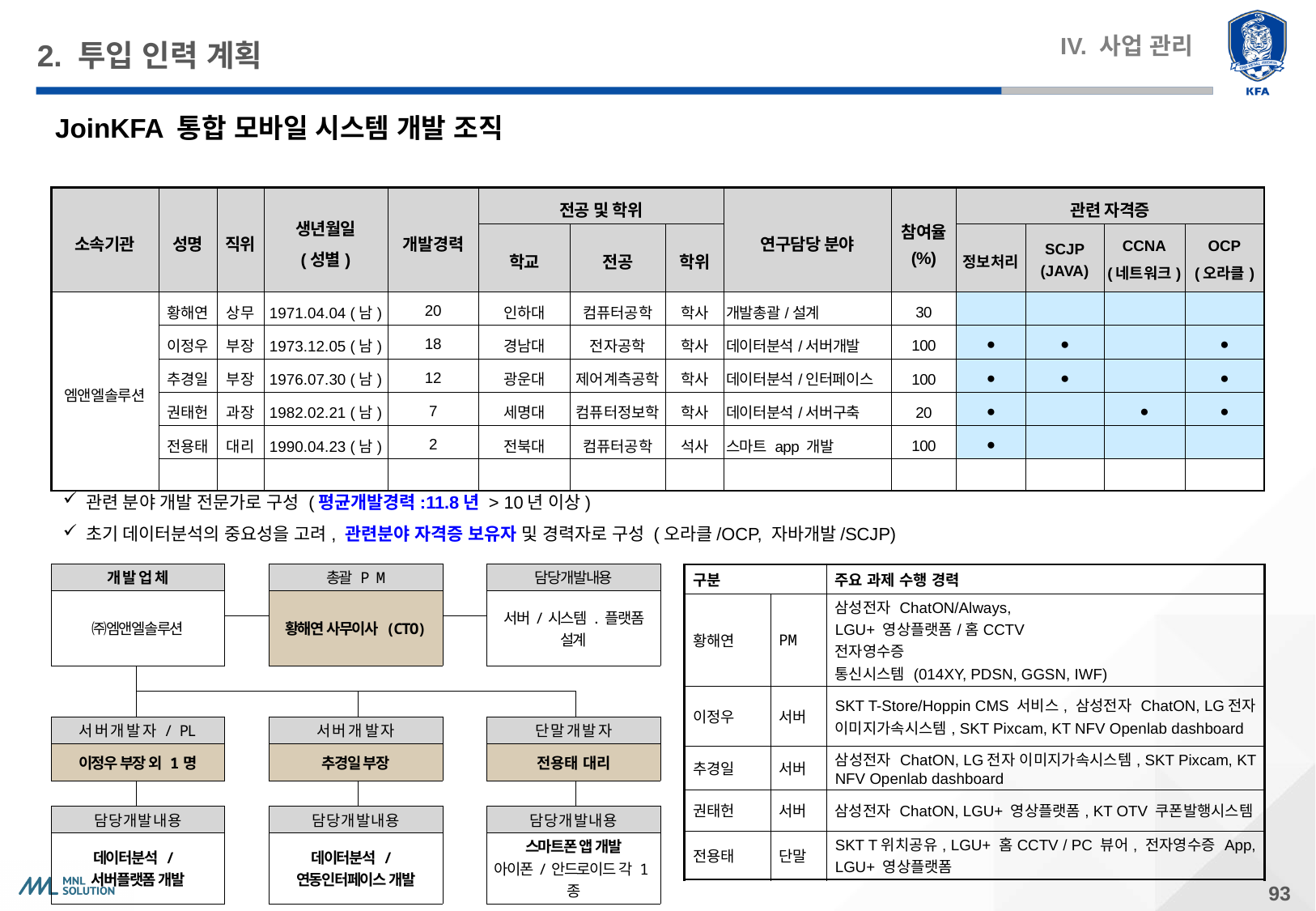

# 2. 투입 인력 계획
IV. 사업 관리
JoinKFA 통합 모바일 시스템 개발 조직
| 소속기관 | 성명 | 직위 | 생년월일 (성별) | 개발경력 | 전공 및 학위 |  |  | 연구담당 분야 | 참여율 (%) | 관련 자격증 |  |  |  |
| --- | --- | --- | --- | --- | --- | --- | --- | --- | --- | --- | --- | --- | --- |
|  |  |  |  |  | 학교 | 전공 | 학위 |  |  | 정보처리 | SCJP (JAVA) | CCNA (네트워크) | OCP (오라클) |
| 엠앤엘솔루션 | 황해연 | 상무 | 1971.04.04 (남) | 20 | 인하대 | 컴퓨터공학 | 학사 | 개발총괄/설계 | 30 |  |  |  |  |
|  | 이정우 | 부장 | 1973.12.05 (남) | 18 | 경남대 | 전자공학 | 학사 | 데이터분석/서버개발 | 100 | ● | ● |  | ● |
|  | 추경일 | 부장 | 1976.07.30 (남) | 12 | 광운대 | 제어계측공학 | 학사 | 데이터분석/인터페이스 | 100 | ● | ● |  | ● |
|  | 권태헌 | 과장 | 1982.02.21 (남) | 7 | 세명대 | 컴퓨터정보학 | 학사 | 데이터분석/서버구축 | 20 | ● |  | ● | ● |
|  | 전용태 | 대리 | 1990.04.23 (남) | 2 | 전북대 | 컴퓨터공학 | 석사 | 스마트 app 개발 | 100 | ● |  |  |  |
|  |  |  |  |  |  |  |  |  |  |  |  |  |  |
관련 분야 개발 전문가로 구성 (평균개발경력:11.8년 > 10년 이상)
초기 데이터분석의 중요성을 고려, 관련분야 자격증 보유자 및 경력자로 구성 (오라클/OCP, 자바개발/SCJP)
| 개 발 업 체 |  |  | 총괄 P M |  |  | 담당개발내용 |  |
| --- | --- | --- | --- | --- | --- | --- | --- |
| ㈜엠앤엘솔루션 |  |  | 황해연 사무이사 (CTO) |  |  | 서버/시스템.플랫폼 설계 |  |
|  |  |  |  |  |  |  |  |
|  |  |  |  |  |  |  |  |
|  |  |  |  |  |  |  |  |
| 서 버 개 발 자 / PL |  |  | 서 버 개 발 자 |  |  | 단 말 개 발 자 |  |
| 이정우 부장 외 1명 |  |  | 추경일 부장 |  |  | 전용태 대리 |  |
|  |  |  |  |  |  |  |  |
| 담당개발내용 |  |  | 담당개발내용 |  |  | 담당개발내용 |  |
| 데이터분석 / 서버플랫폼 개발 |  |  | 데이터분석 / 연동인터페이스 개발 |  |  | 스마트폰 앱 개발 아이폰/안드로이드 각 1종 |  |
| 구분 |  | 주요 과제 수행 경력 |
| --- | --- | --- |
| 황해연 | PM | 삼성전자 ChatON/Always, LGU+ 영상플랫폼/홈CCTV 전자영수증 통신시스템 (014XY, PDSN, GGSN, IWF) |
| 이정우 | 서버 | SKT T-Store/Hoppin CMS 서비스, 삼성전자 ChatON, LG전자 이미지가속시스템, SKT Pixcam, KT NFV Openlab dashboard |
| 추경일 | 서버 | 삼성전자 ChatON, LG전자 이미지가속시스템, SKT Pixcam, KT NFV Openlab dashboard |
| 권태헌 | 서버 | 삼성전자 ChatON, LGU+ 영상플랫폼, KT OTV 쿠폰발행시스템 |
| 전용태 | 단말 | SKT T위치공유, LGU+ 홈CCTV / PC 뷰어, 전자영수증 App, LGU+ 영상플랫폼 |